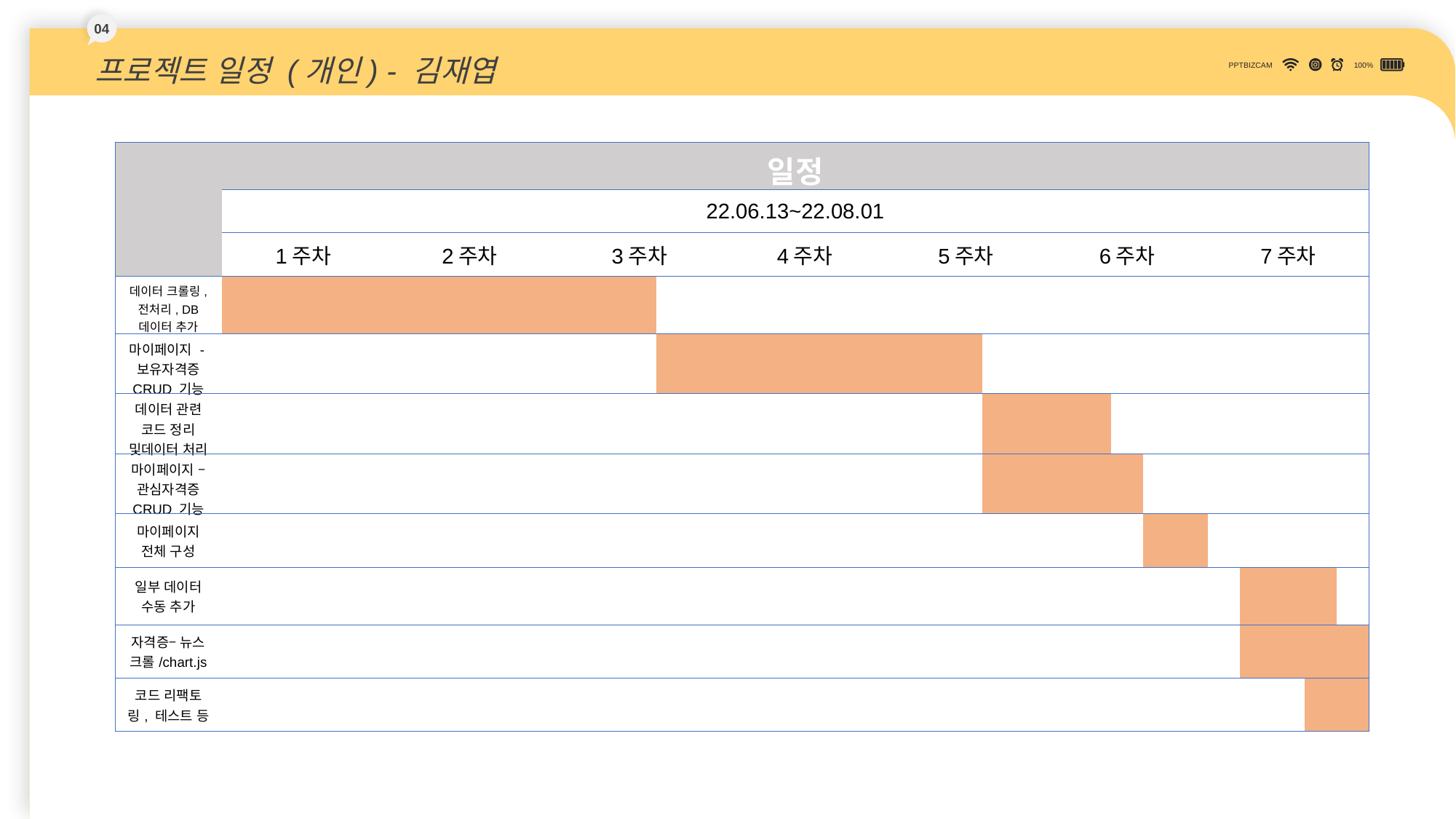

04
프로젝트 일정 (개인) - 김재엽

PPTBIZCAM
100%

|  | 일정 |  |  |  |  |  |  |  |  |  |  |  |  |  |  |  |  |  |  |  |  |  |  |  |  |  |  |  |  |  |  |  |  |  |  |
| --- | --- | --- | --- | --- | --- | --- | --- | --- | --- | --- | --- | --- | --- | --- | --- | --- | --- | --- | --- | --- | --- | --- | --- | --- | --- | --- | --- | --- | --- | --- | --- | --- | --- | --- | --- |
|  | 22.06.13~22.08.01 |  |  |  |  |  |  |  |  |  |  |  |  |  |  |  |  |  |  |  |  |  |  |  |  |  |  |  |  |  |  |  |  |  |  |
|  | 1주차 |  |  |  |  | 2주차 |  |  |  |  | 3주차 |  |  |  |  | 4주차 |  |  |  |  | 5주차 |  |  |  |  | 6주차 |  |  |  |  | 7주차 |  |  |  |  |
| 데이터 크롤링, 전처리, DB 데이터 추가 |  |  |  |  |  |  |  |  |  |  |  |  |  |  |  |  |  |  |  |  |  |  |  |  |  |  |  |  |  |  |  |  |  |  |  |
| 마이페이지 -보유자격증 CRUD 기능 |  |  |  |  |  |  |  |  |  |  |  |  |  |  |  |  |  |  |  |  |  |  |  |  |  |  |  |  |  |  |  |  |  |  |  |
| 데이터 관련 코드 정리 및데이터 처리 |  |  |  |  |  |  |  |  |  |  |  |  |  |  |  |  |  |  |  |  |  |  |  |  |  |  |  |  |  |  |  |  |  |  |  |
| 마이페이지 – 관심자격증 CRUD 기능 |  |  |  |  |  |  |  |  |  |  |  |  |  |  |  |  |  |  |  |  |  |  |  |  |  |  |  |  |  |  |  |  |  |  |  |
| 마이페이지 전체 구성 |  |  |  |  |  |  |  |  |  |  |  |  |  |  |  |  |  |  |  |  |  |  |  |  |  |  |  |  |  |  |  |  |  |  |  |
| 일부 데이터 수동 추가 |  |  |  |  |  |  |  |  |  |  |  |  |  |  |  |  |  |  |  |  |  |  |  |  |  |  |  |  |  |  |  |  |  |  |  |
| 자격증– 뉴스 크롤/chart.js |  |  |  |  |  |  |  |  |  |  |  |  |  |  |  |  |  |  |  |  |  |  |  |  |  |  |  |  |  |  |  |  |  |  |  |
| 코드 리팩토링, 테스트 등 |  |  |  |  |  |  |  |  |  |  |  |  |  |  |  |  |  |  |  |  |  |  |  |  |  |  |  |  |  |  |  |  |  |  |  |
DOWN